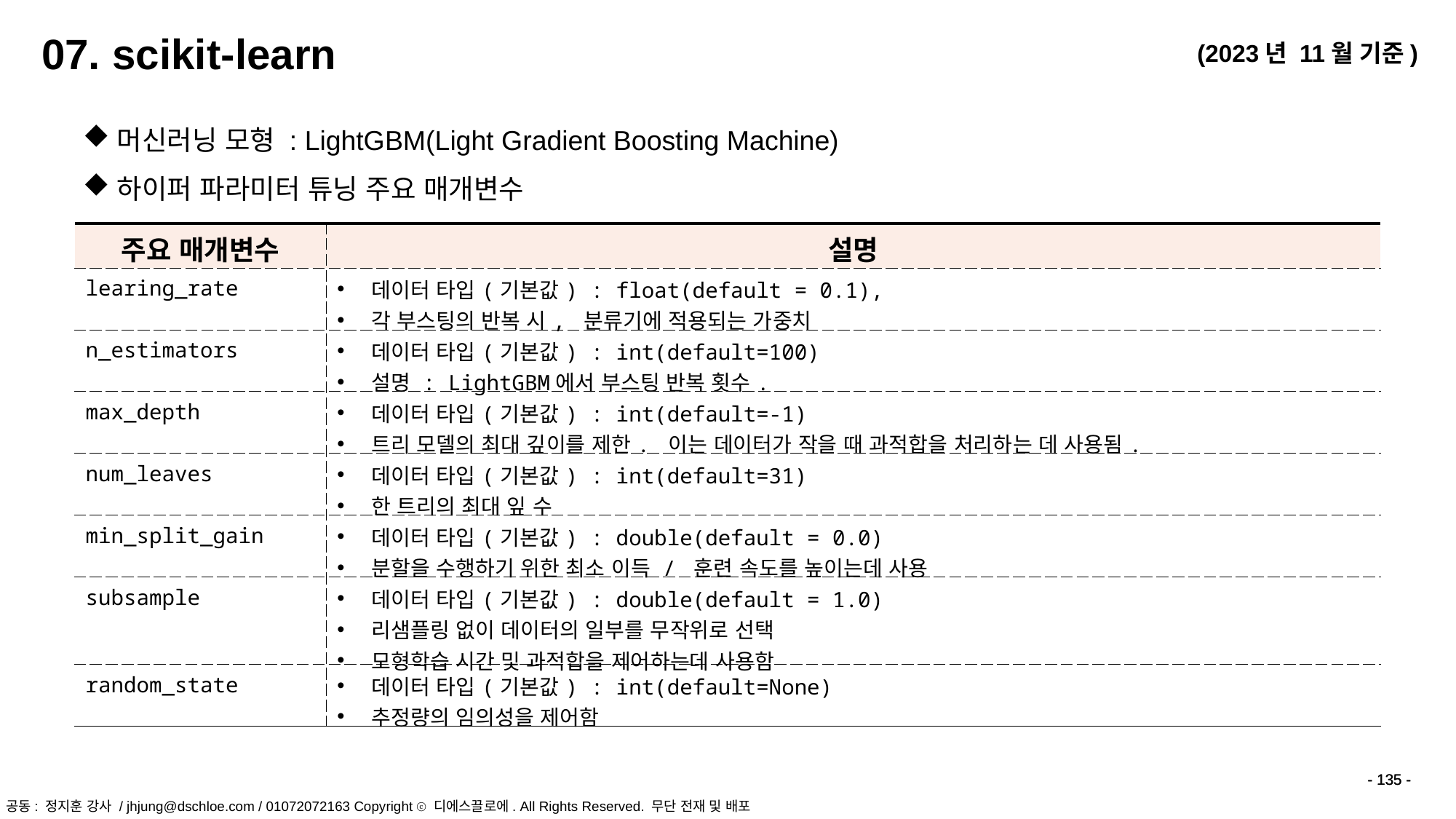

07. scikit-learn
머신러닝 모형 : LightGBM(Light Gradient Boosting Machine)
하이퍼 파라미터 튜닝 주요 매개변수
| 주요 매개변수 | 설명 |
| --- | --- |
| learing\_rate | 데이터 타입(기본값) : float(default = 0.1), 각 부스팅의 반복 시, 분류기에 적용되는 가중치 |
| n\_estimators | 데이터 타입(기본값) : int(default=100) 설명 : LightGBM에서 부스팅 반복 횟수. |
| max\_depth | 데이터 타입(기본값) : int(default=-1) 트리 모델의 최대 깊이를 제한. 이는 데이터가 작을 때 과적합을 처리하는 데 사용됨. |
| num\_leaves | 데이터 타입(기본값) : int(default=31) 한 트리의 최대 잎 수 |
| min\_split\_gain | 데이터 타입(기본값) : double(default = 0.0) 분할을 수행하기 위한 최소 이득 / 훈련 속도를 높이는데 사용 |
| subsample | 데이터 타입(기본값) : double(default = 1.0) 리샘플링 없이 데이터의 일부를 무작위로 선택 모형학습 시간 및 과적합을 제어하는데 사용함 |
| random\_state | 데이터 타입(기본값) : int(default=None) 추정량의 임의성을 제어함 |
- 135 -